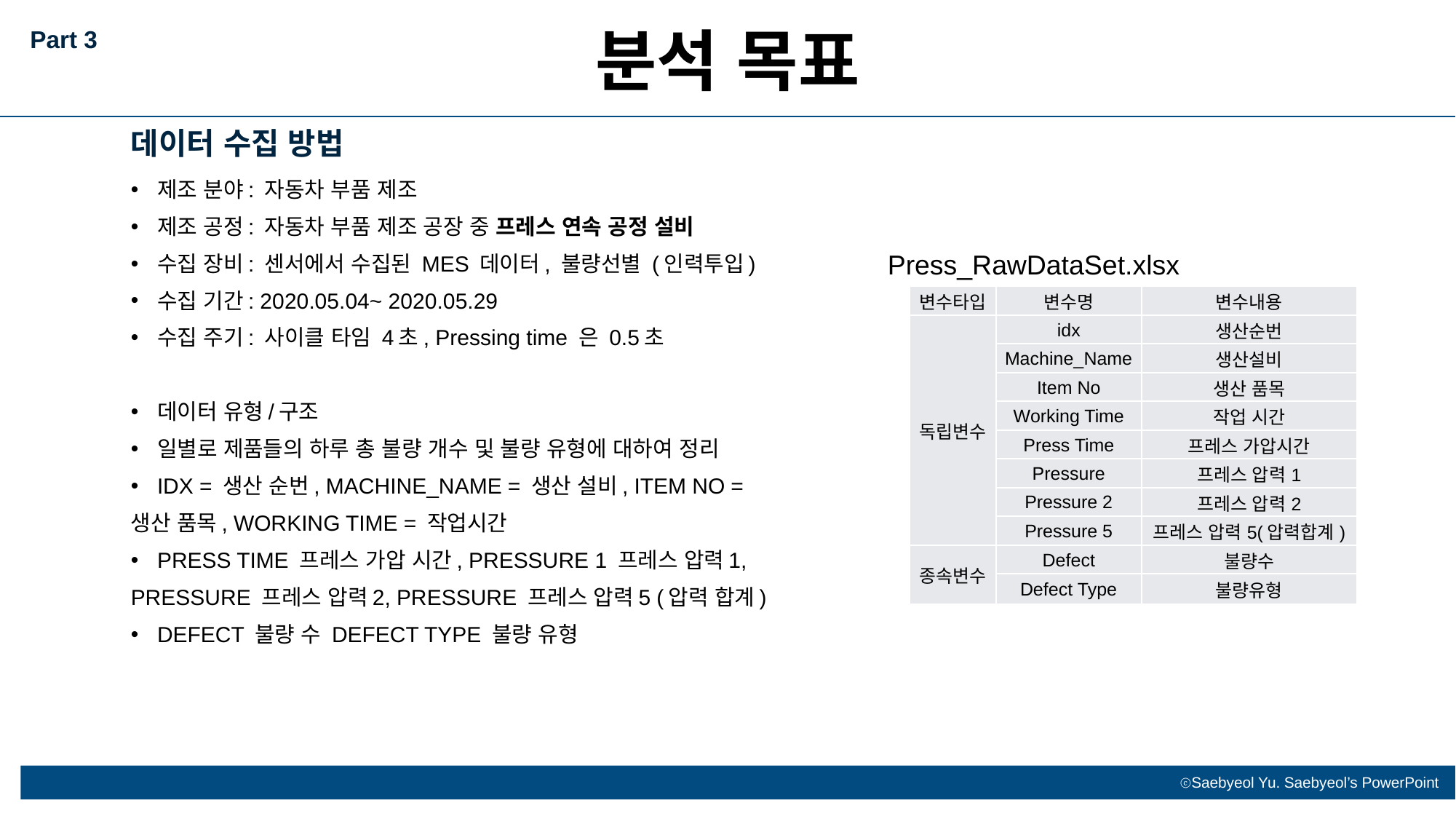

분석 목표
Part 3
데이터 수집 방법
제조 분야: 자동차 부품 제조
제조 공정: 자동차 부품 제조 공장 중 프레스 연속 공정 설비
수집 장비: 센서에서 수집된 MES 데이터, 불량선별 (인력투입)
수집 기간: 2020.05.04~ 2020.05.29
수집 주기: 사이클 타임 4초, Pressing time 은 0.5초

데이터 유형/구조
일별로 제품들의 하루 총 불량 개수 및 불량 유형에 대하여 정리
IDX = 생산 순번, MACHINE_NAME = 생산 설비, ITEM NO =
생산 품목, WORKING TIME = 작업시간
PRESS TIME 프레스 가압 시간, PRESSURE 1 프레스 압력1,
PRESSURE 프레스 압력2, PRESSURE 프레스 압력5 (압력 합계)
DEFECT 불량 수 DEFECT TYPE 불량 유형

Press_RawDataSet.xlsx
| 변수타입 | 변수명 | 변수내용 |
| --- | --- | --- |
| 독립변수 | idx | 생산순번 |
|  | Machine\_Name | 생산설비 |
|  | Item No | 생산 품목 |
|  | Working Time | 작업 시간 |
|  | Press Time | 프레스 가압시간 |
|  | Pressure | 프레스 압력1 |
|  | Pressure 2 | 프레스 압력2 |
|  | Pressure 5 | 프레스 압력5(압력합계) |
| 종속변수 | Defect | 불량수 |
|  | Defect Type | 불량유형 |